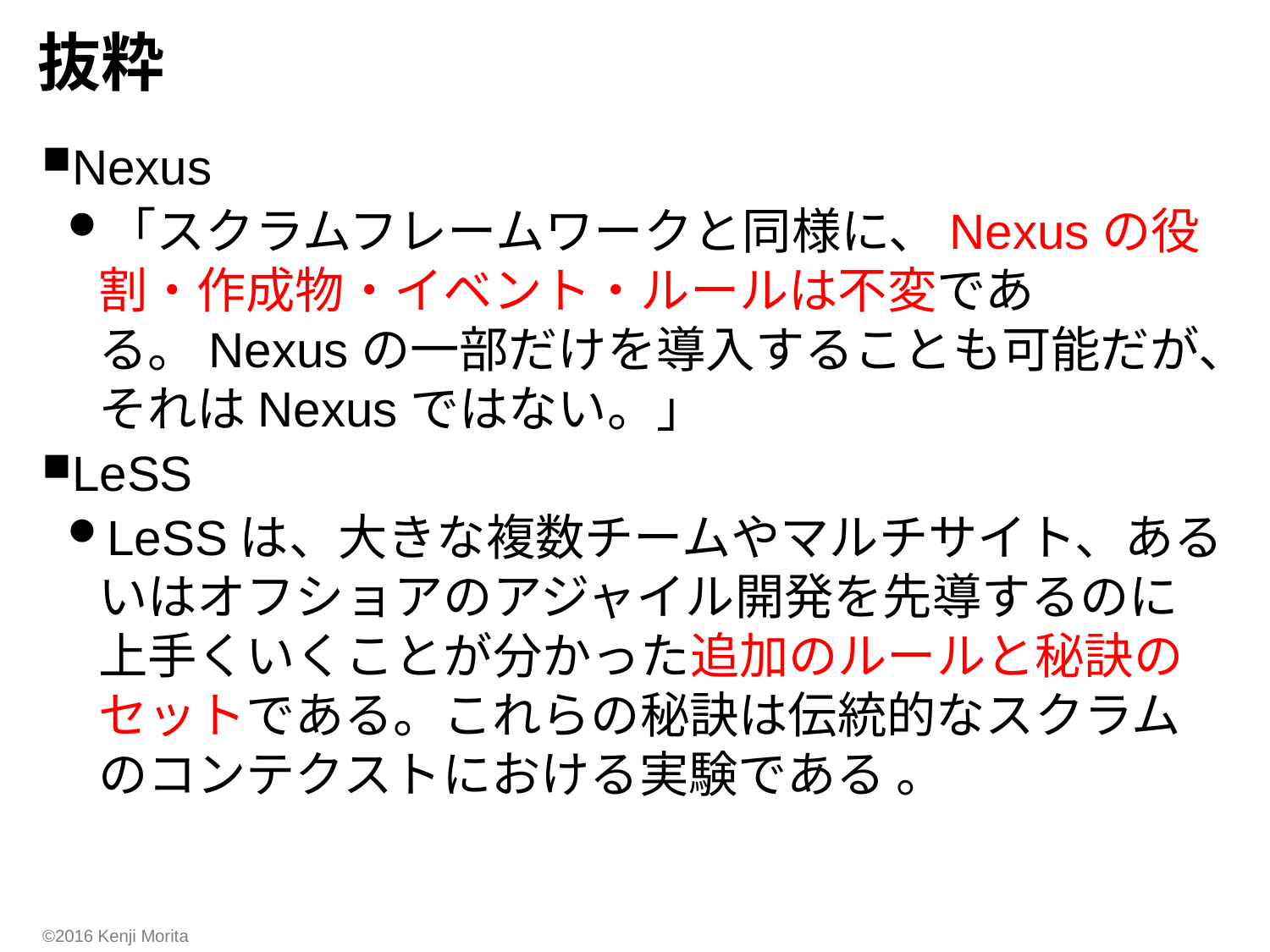

# 抜粋
Nexus
「スクラムフレームワークと同様に、Nexusの役割・作成物・イベント・ルールは不変である。Nexusの一部だけを導入することも可能だが、それはNexusではない。」
LeSS
LeSSは、大きな複数チームやマルチサイト、あるいはオフショアのアジャイル開発を先導するのに上手くいくことが分かった追加のルールと秘訣のセットである。これらの秘訣は伝統的なスクラムのコンテクストにおける実験である 。